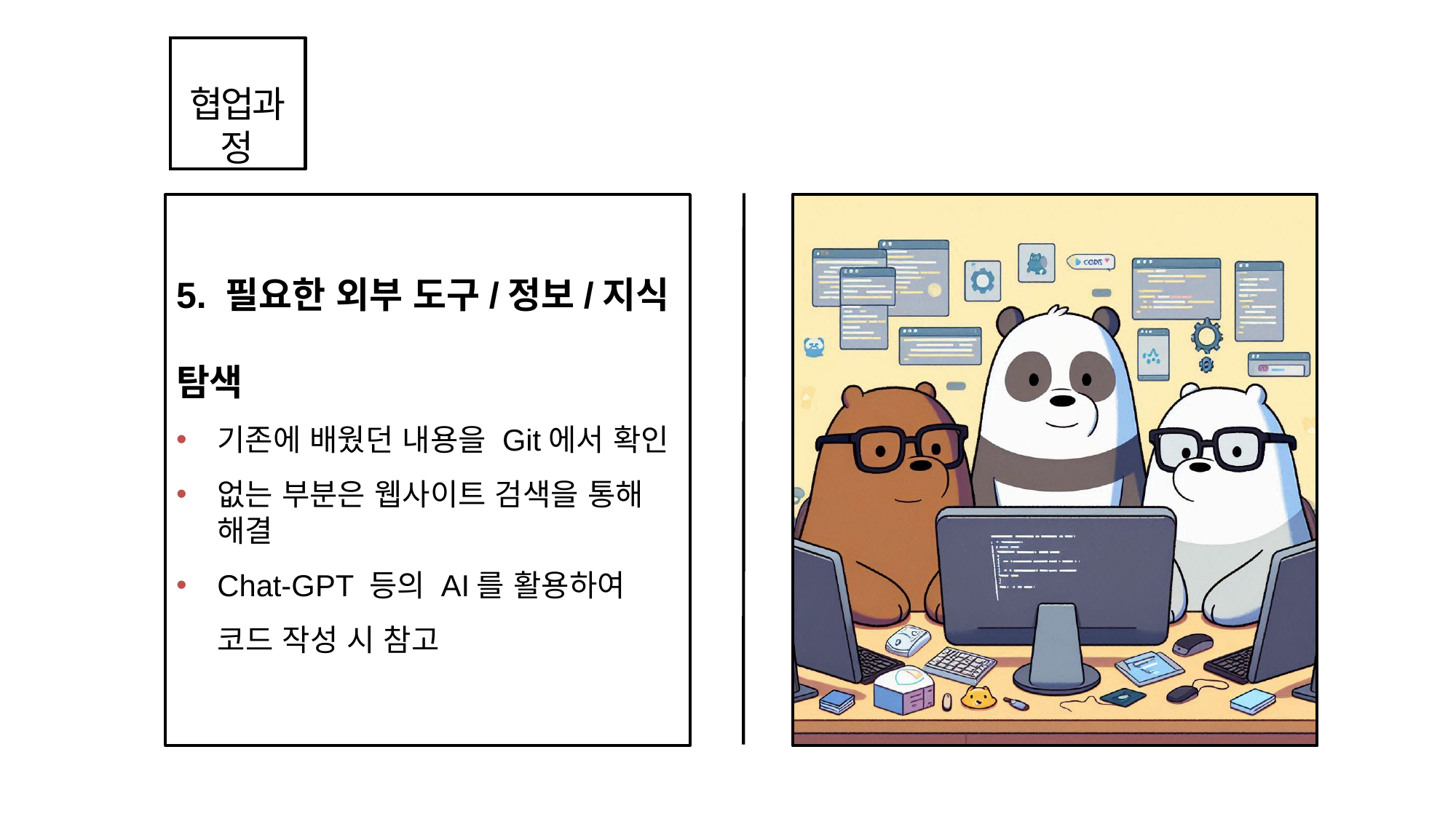

협업과정

5. 필요한 외부 도구/정보/지식 탐색
기존에 배웠던 내용을 Git에서 확인
없는 부분은 웹사이트 검색을 통해 해결
Chat-GPT 등의 AI를 활용하여
    코드 작성 시 참고